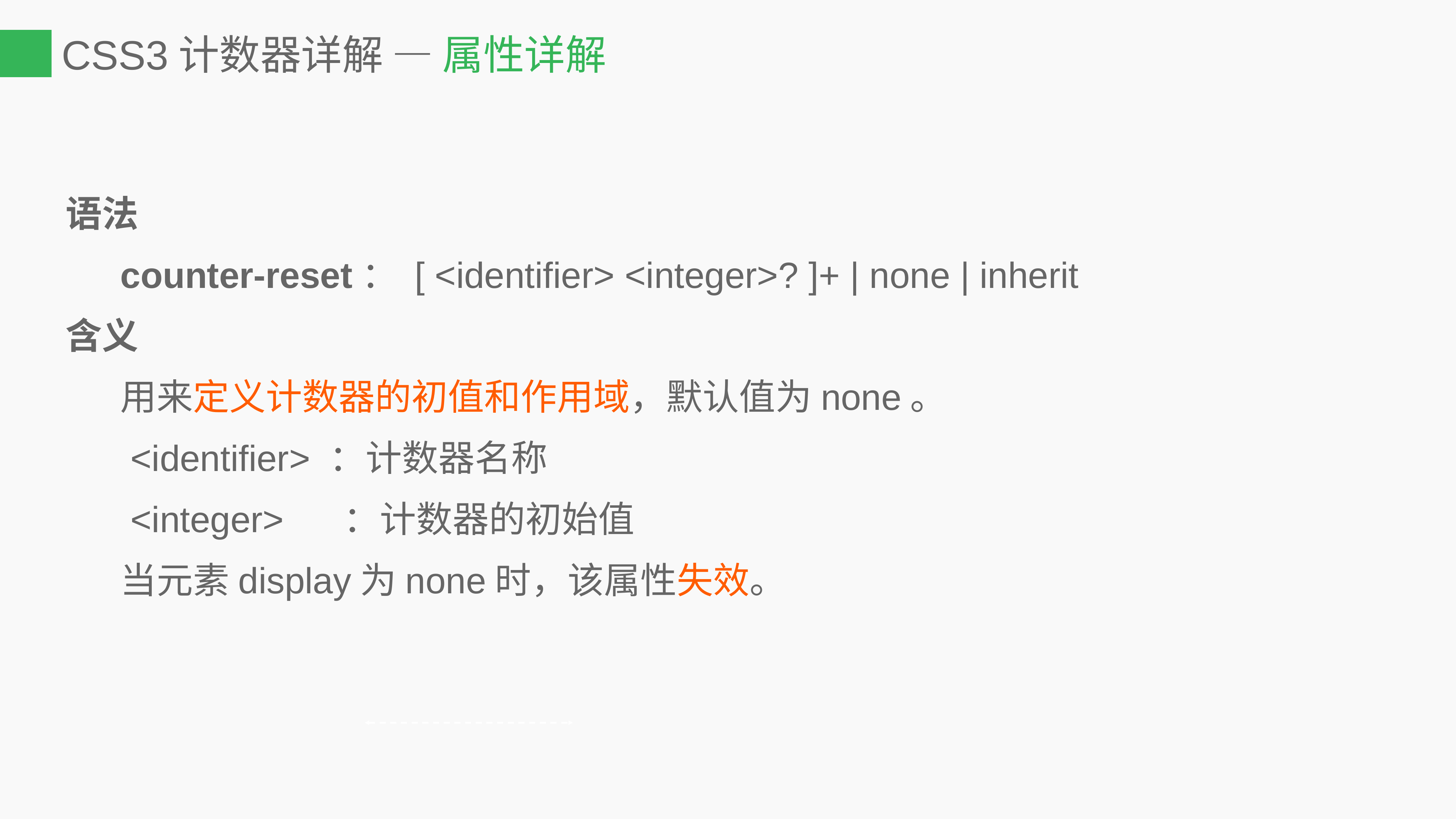

# CSS3计数器详解 — 属性详解
语法
	counter-reset： [ <identifier> <integer>? ]+ | none | inherit
含义
	用来定义计数器的初值和作用域，默认值为none。
	 <identifier> ：计数器名称
	 <integer>     ：计数器的初始值
	当元素display为none时，该属性失效。